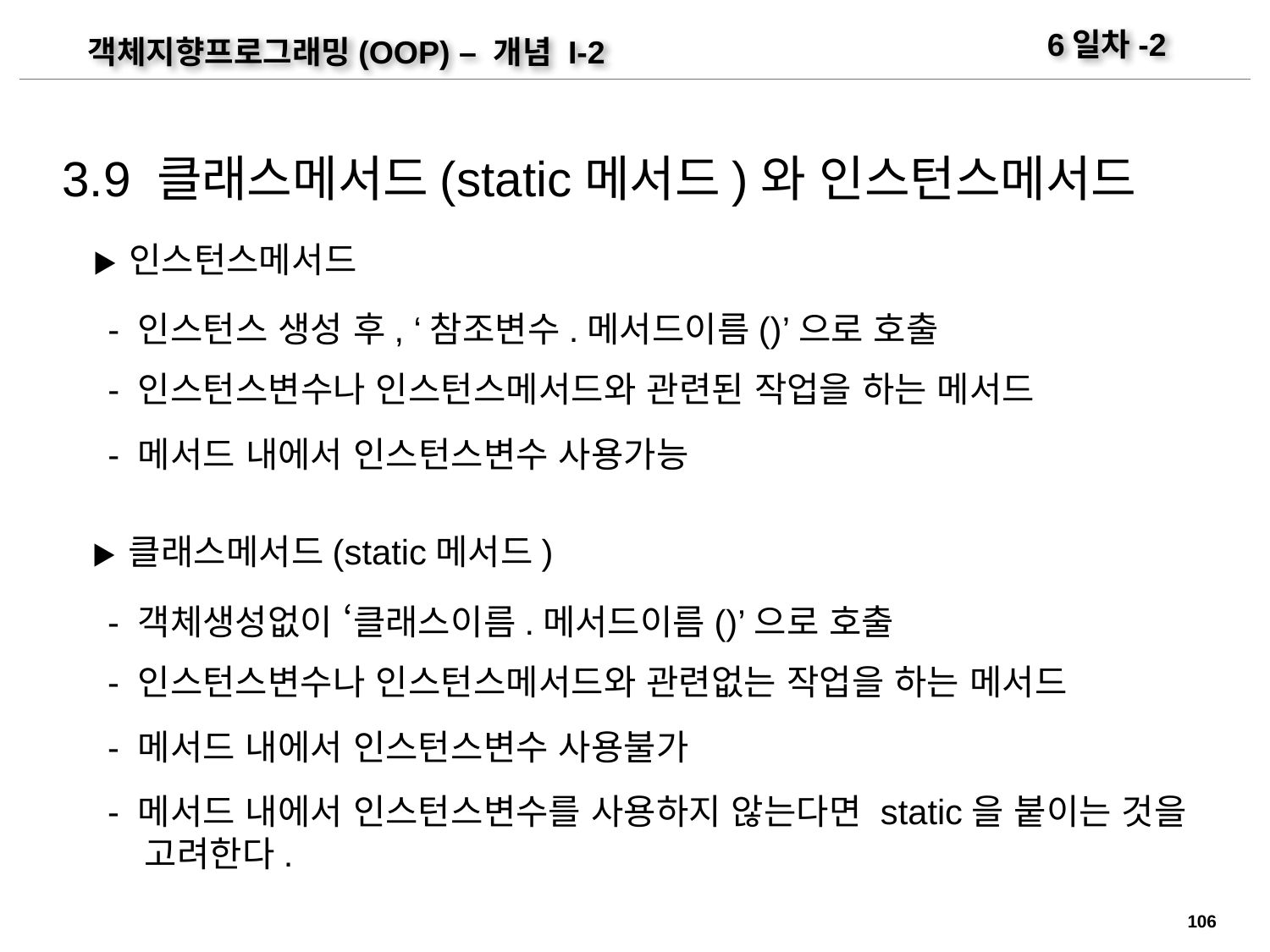

6일차-2
객체지향프로그래밍(OOP) – 개념 I-2
3.9 클래스메서드(static메서드)와 인스턴스메서드
▶ 인스턴스메서드
- 인스턴스 생성 후, ‘참조변수.메서드이름()’으로 호출
- 인스턴스변수나 인스턴스메서드와 관련된 작업을 하는 메서드
- 메서드 내에서 인스턴스변수 사용가능
▶ 클래스메서드(static메서드)
- 객체생성없이 ‘클래스이름.메서드이름()’으로 호출
- 인스턴스변수나 인스턴스메서드와 관련없는 작업을 하는 메서드
- 메서드 내에서 인스턴스변수 사용불가
- 메서드 내에서 인스턴스변수를 사용하지 않는다면 static을 붙이는 것을 고려한다.